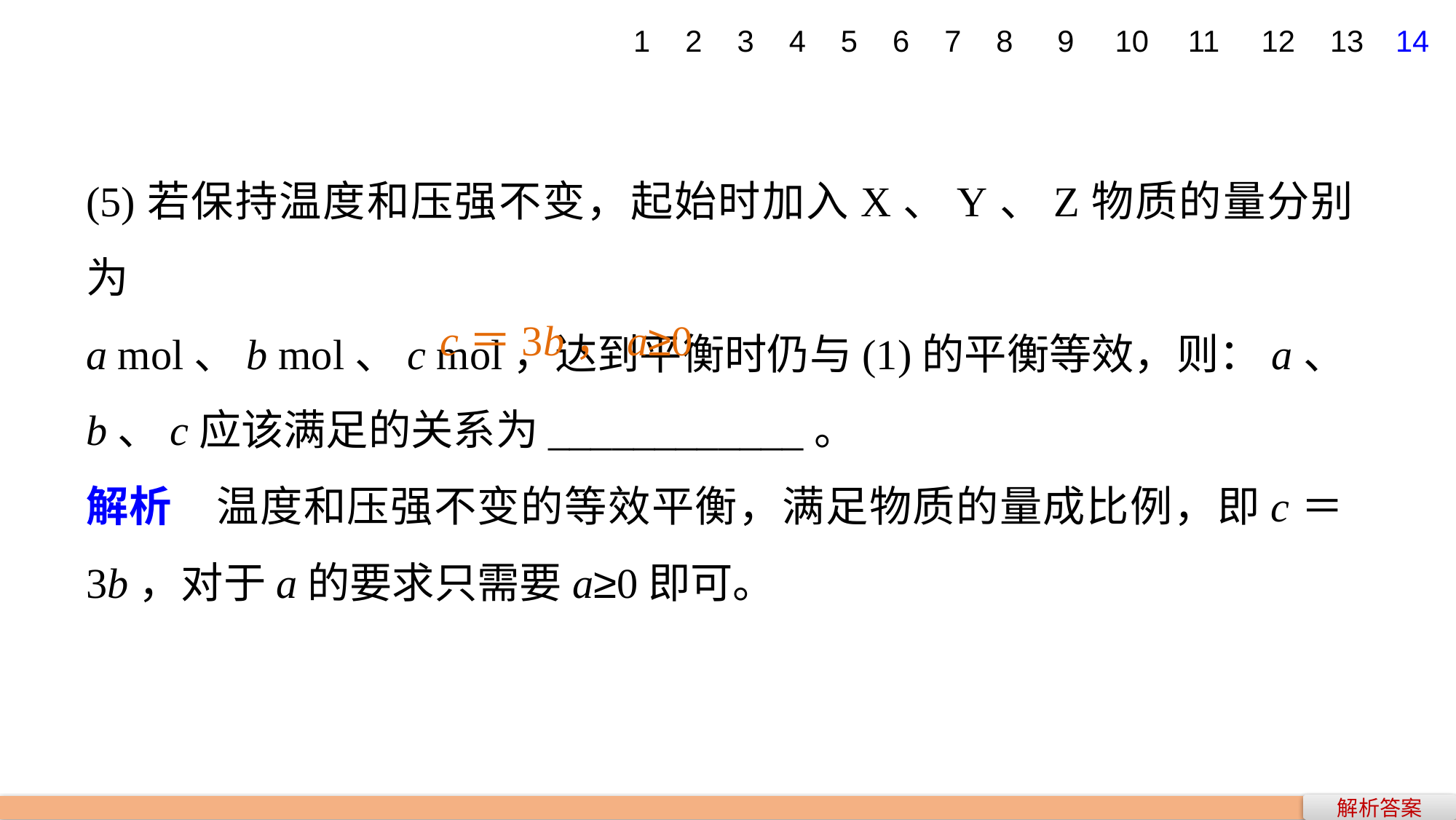

1
2
3
4
5
6
7
8
9
10
11
12
13
14
(5)若保持温度和压强不变，起始时加入X、Y、Z物质的量分别为
a mol、b mol、c mol，达到平衡时仍与(1)的平衡等效，则：a、b、c应该满足的关系为____________。
解析　温度和压强不变的等效平衡，满足物质的量成比例，即c＝3b，对于a的要求只需要a≥0即可。
c＝3b，a≥0
解析答案